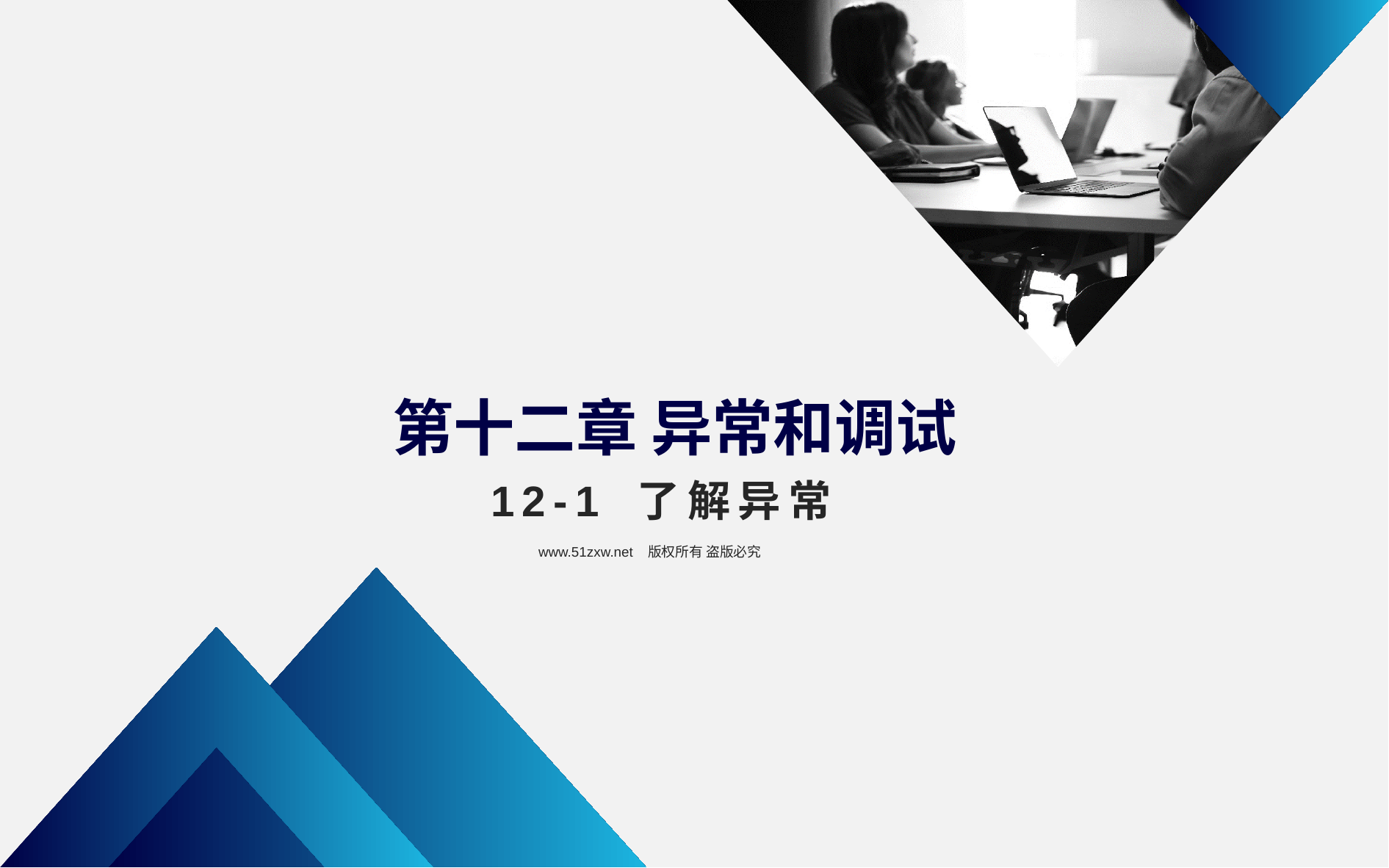

第十二章 异常和调试
12-1 了解异常
www.51zxw.net   版权所有 盗版必究